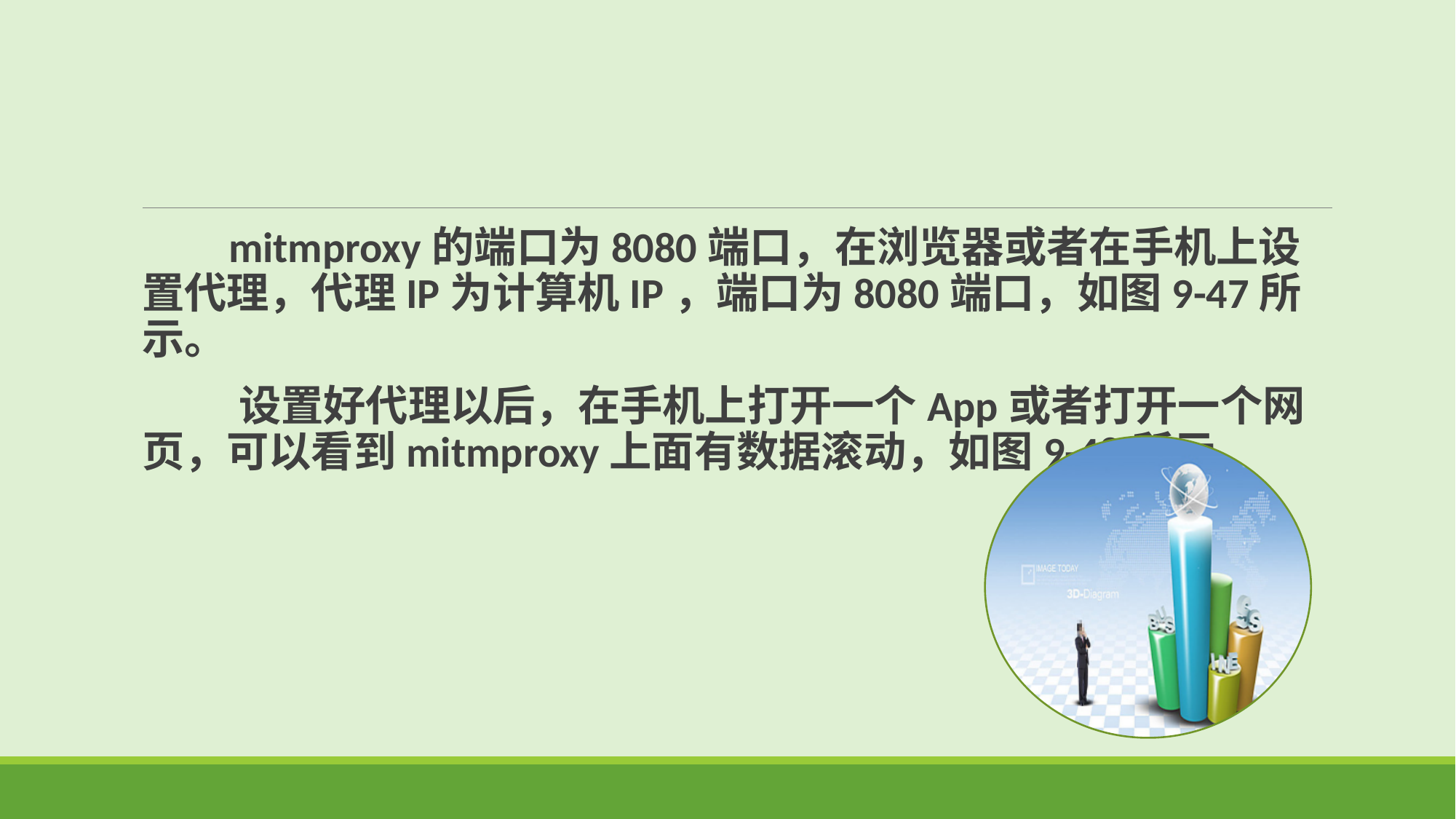

mitmproxy的端口为8080端口，在浏览器或者在手机上设置代理，代理IP为计算机IP，端口为8080端口，如图9-47所示。
         设置好代理以后，在手机上打开一个App或者打开一个网页，可以看到mitmproxy上面有数据滚动，如图9-48所示。